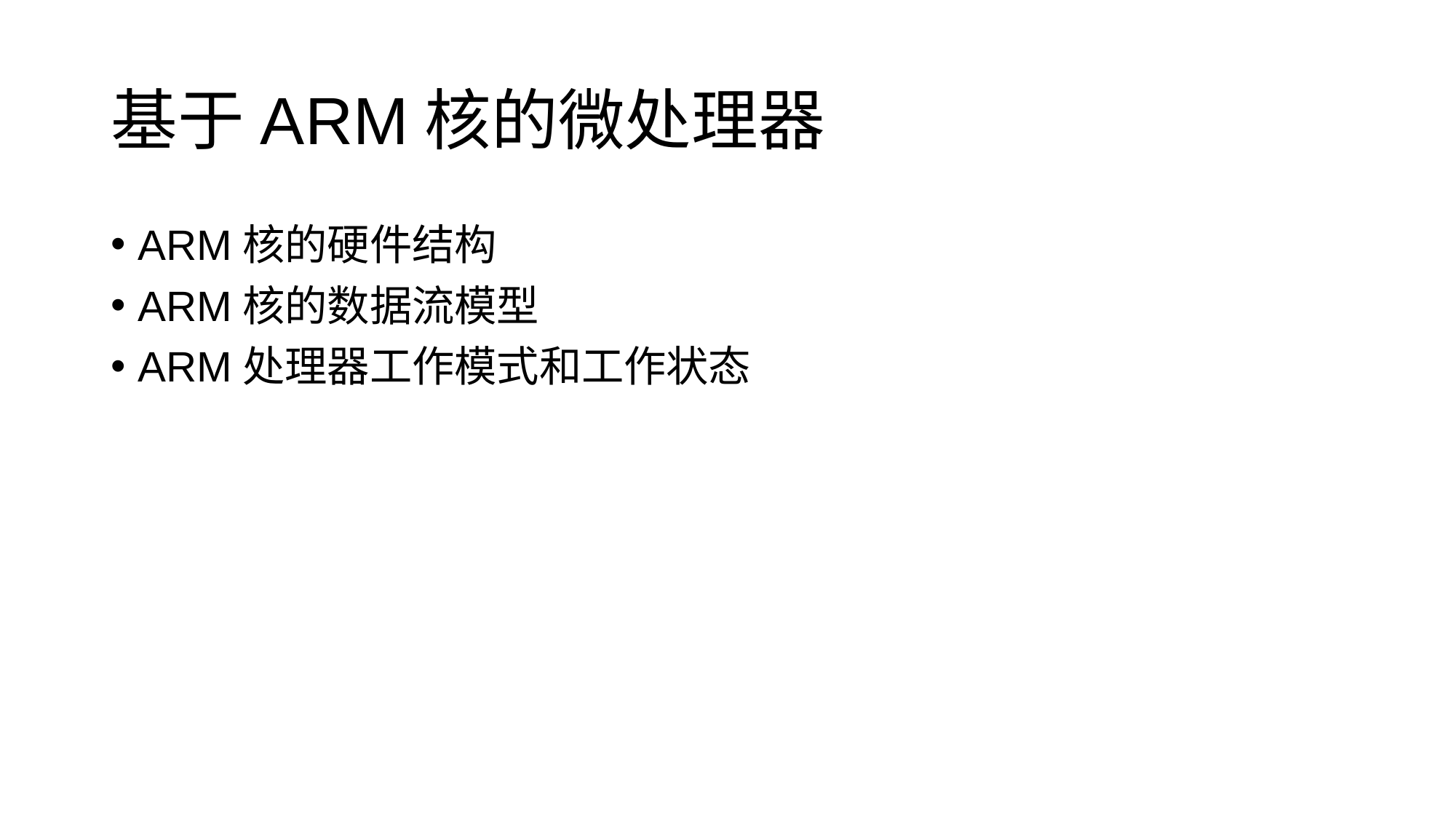

# 基于ARM核的微处理器
ARM核的硬件结构
ARM核的数据流模型
ARM处理器工作模式和工作状态